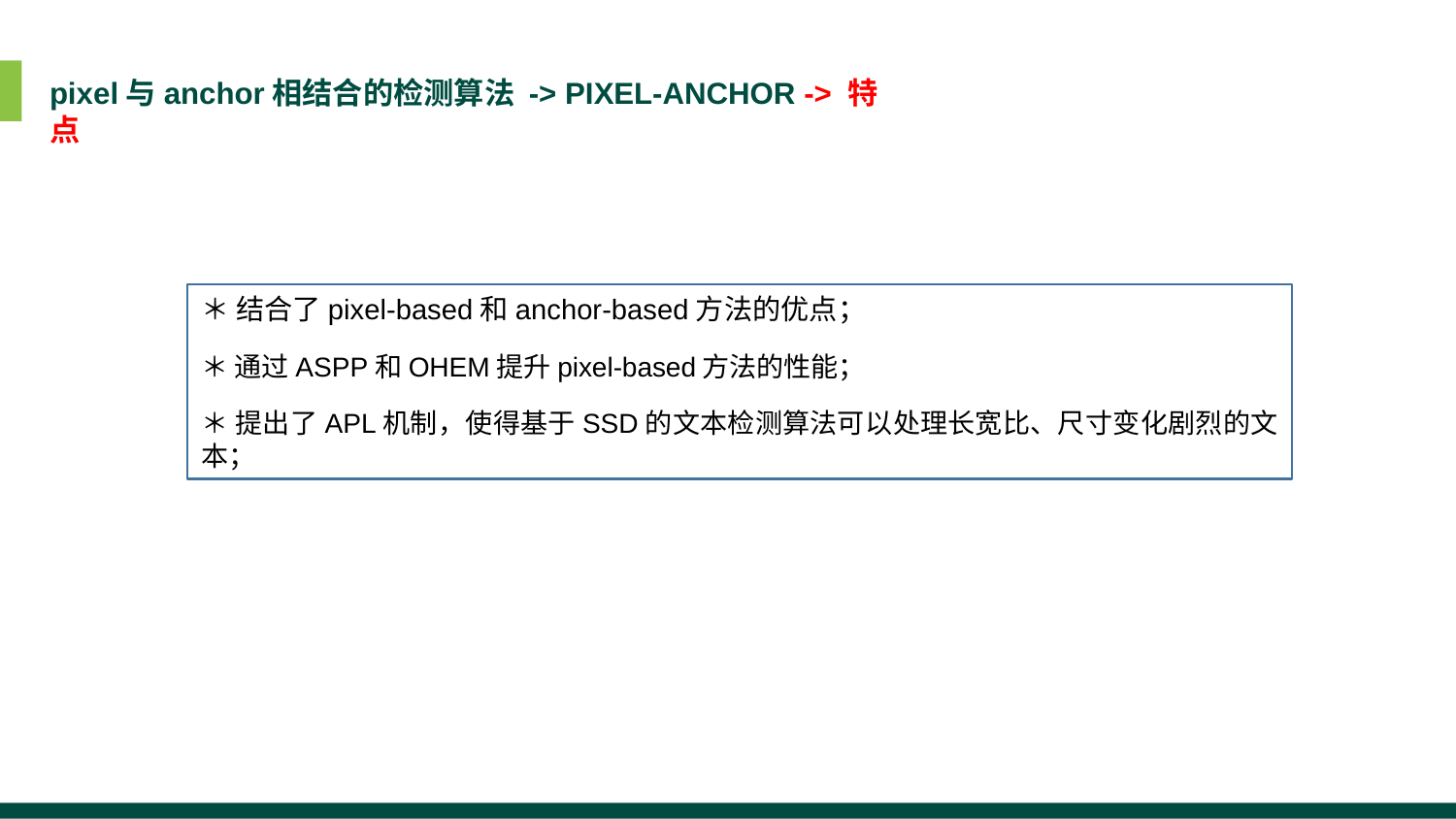

pixel与anchor相结合的检测算法 -> PIXEL-ANCHOR -> 特点
＊ 结合了pixel-based和anchor-based方法的优点；
＊ 通过ASPP和OHEM提升pixel-based方法的性能；
＊ 提出了APL机制，使得基于SSD的文本检测算法可以处理长宽比、尺寸变化剧烈的文本；